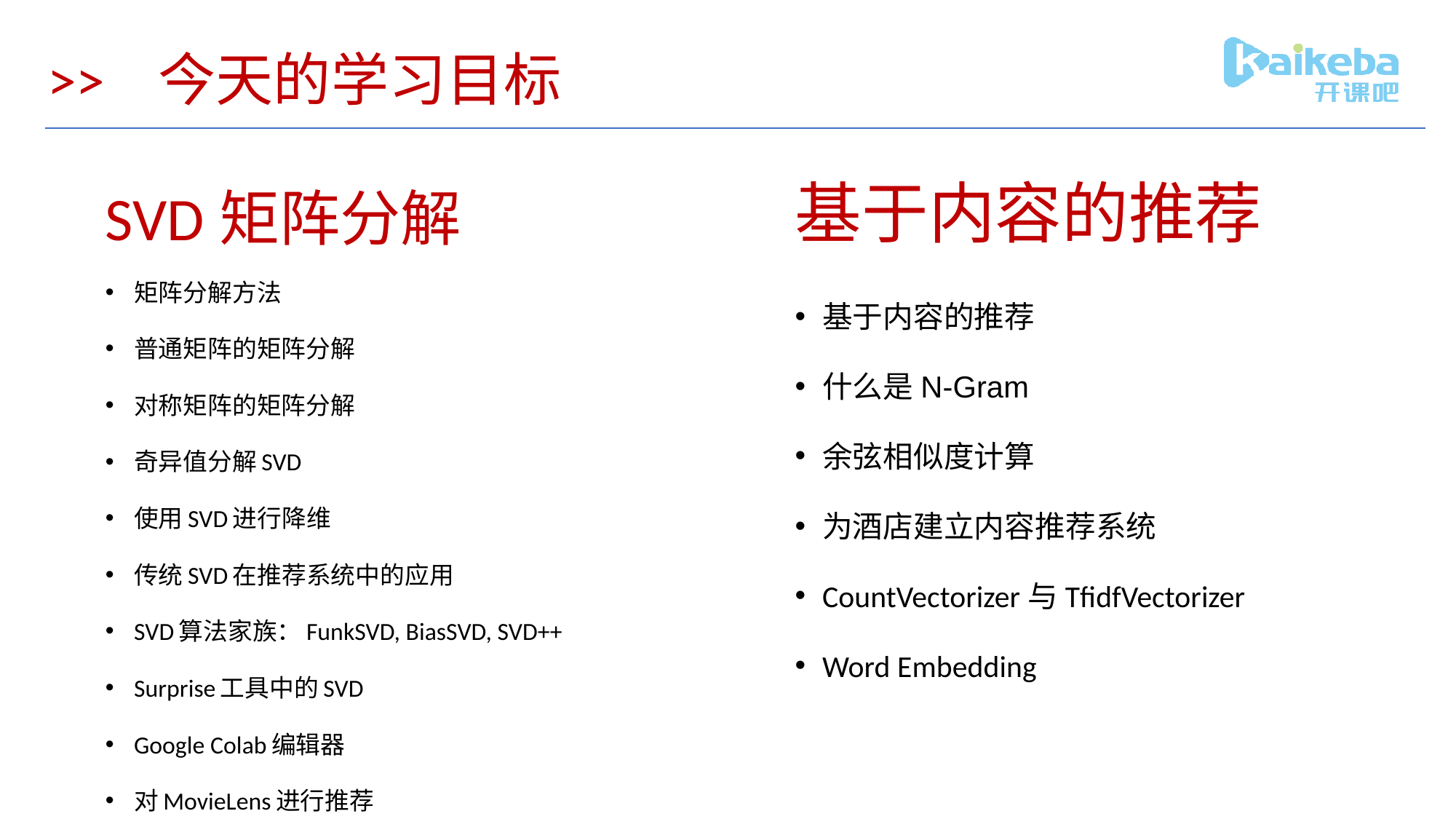

# >>   今天的学习目标
SVD矩阵分解
基于内容的推荐
矩阵分解方法
普通矩阵的矩阵分解
对称矩阵的矩阵分解
奇异值分解SVD
使用SVD进行降维
传统SVD在推荐系统中的应用
SVD算法家族：FunkSVD, BiasSVD, SVD++
Surprise工具中的SVD
Google Colab编辑器
对MovieLens进行推荐

基于内容的推荐
什么是N-Gram
余弦相似度计算
为酒店建立内容推荐系统
CountVectorizer与TfidfVectorizer
Word Embedding